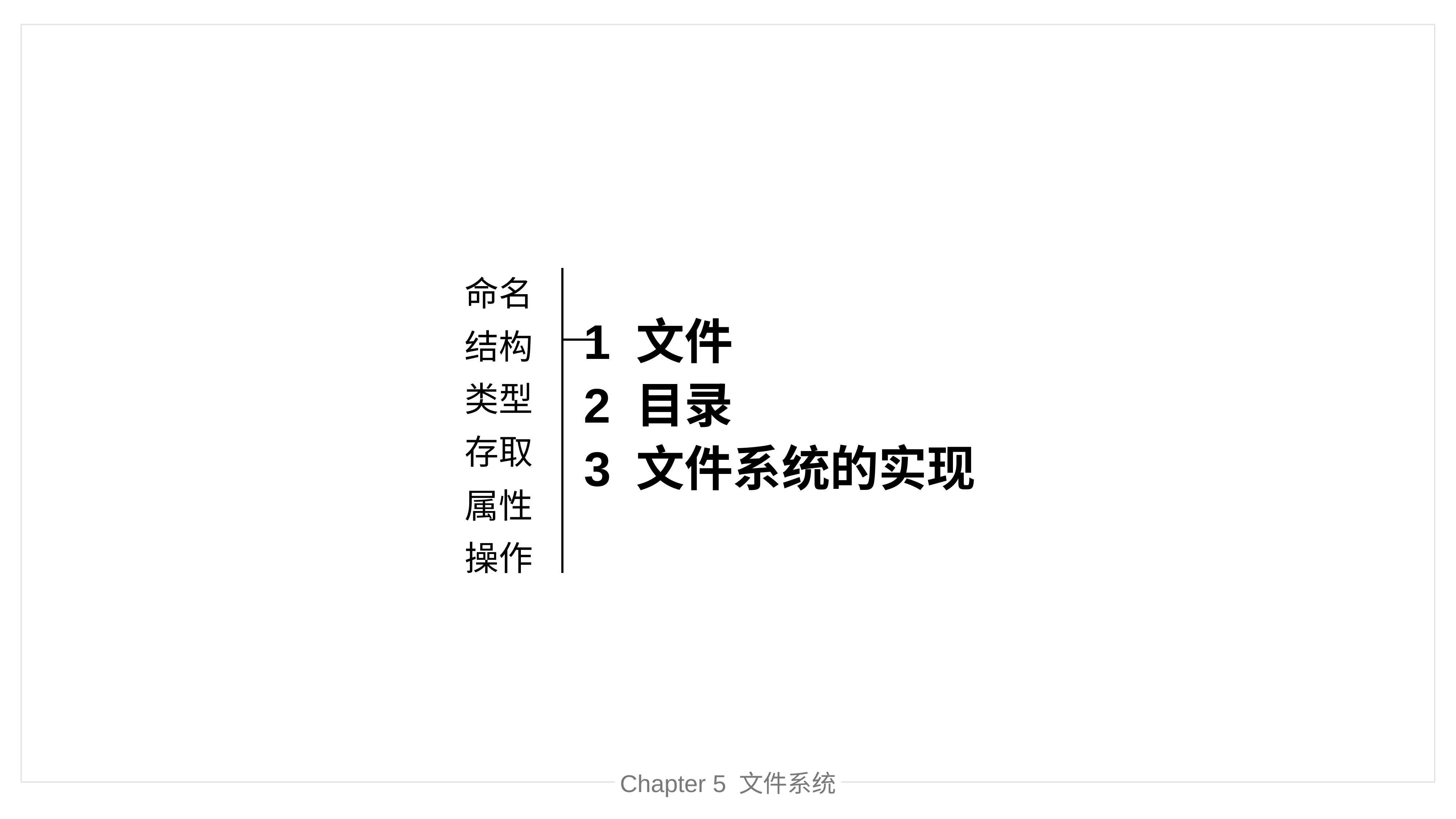

命名

1 文件
结构

类型
2 目录
存取
3 文件系统的实现
属性
操作
Chapter 处理器管理
Chapter 5 文件管理
Chapter 5 文件系统